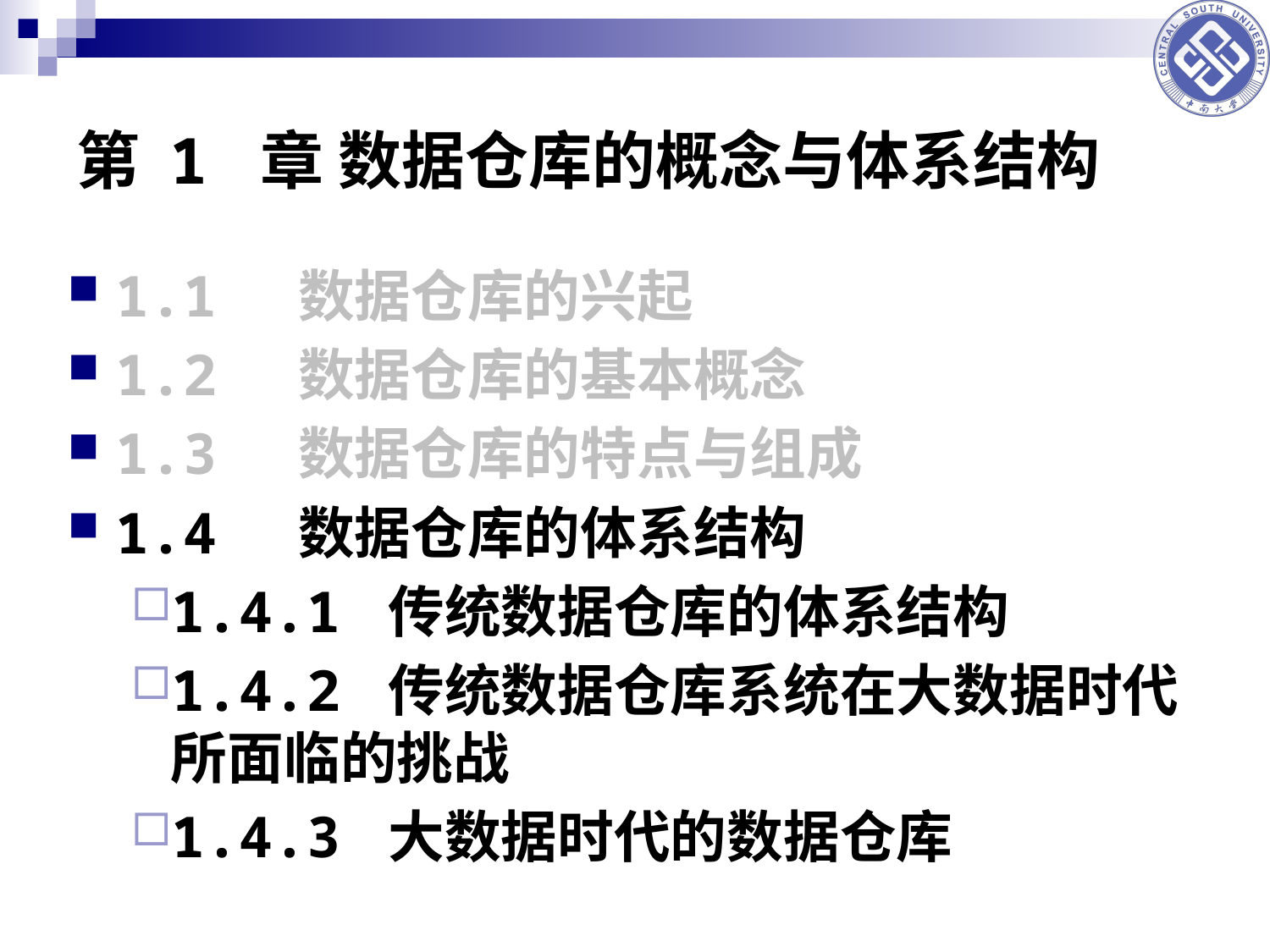

# 第 1 章 数据仓库的概念与体系结构
1.1  数据仓库的兴起
1.2  数据仓库的基本概念
1.3  数据仓库的特点与组成
1.4  数据仓库的体系结构
1.4.1 传统数据仓库的体系结构
1.4.2 传统数据仓库系统在大数据时代所面临的挑战
1.4.3 大数据时代的数据仓库